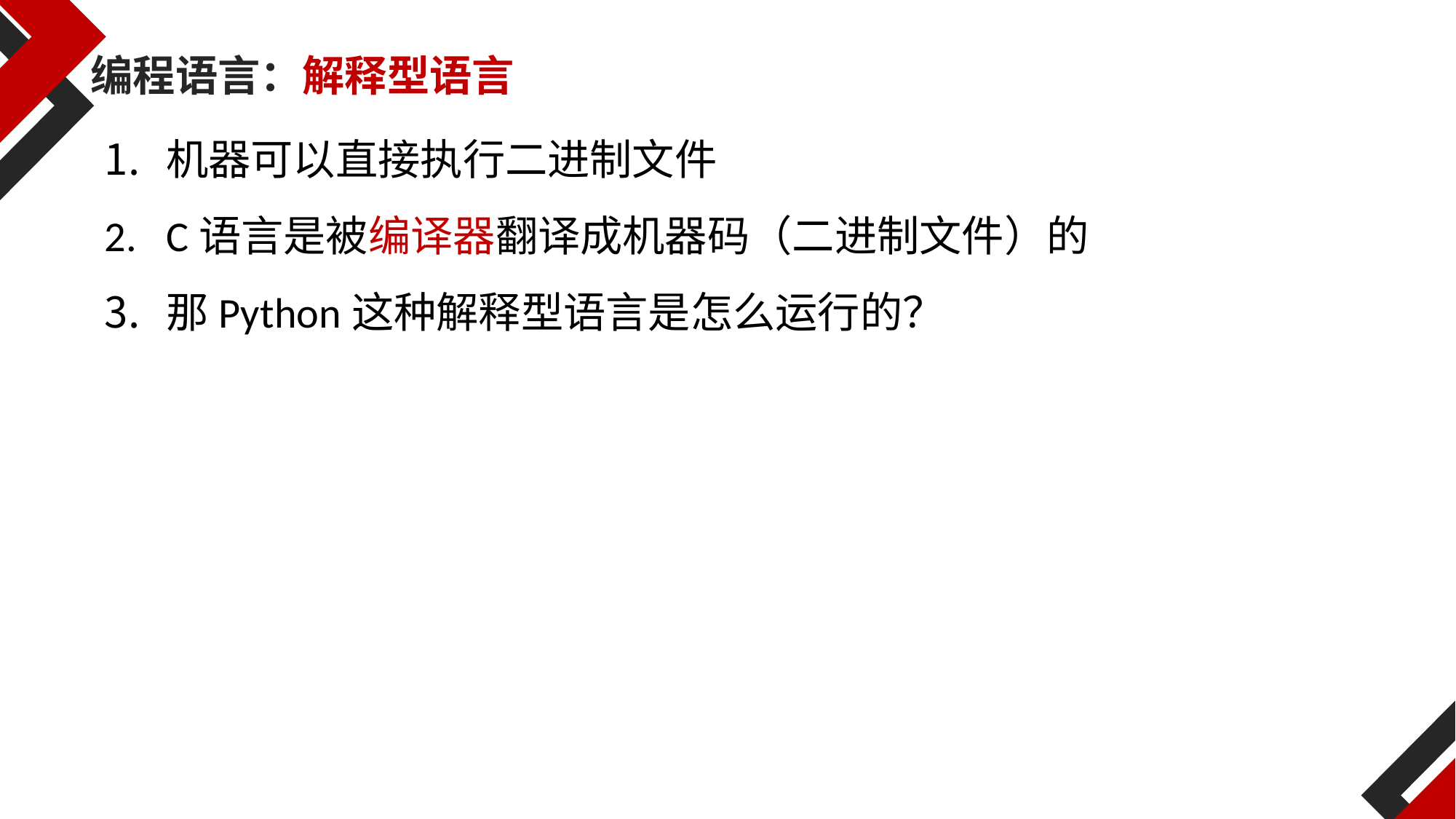

编程语言：解释型语言
机器可以直接执行二进制文件
C语言是被编译器翻译成机器码（二进制文件）的
那Python这种解释型语言是怎么运行的？